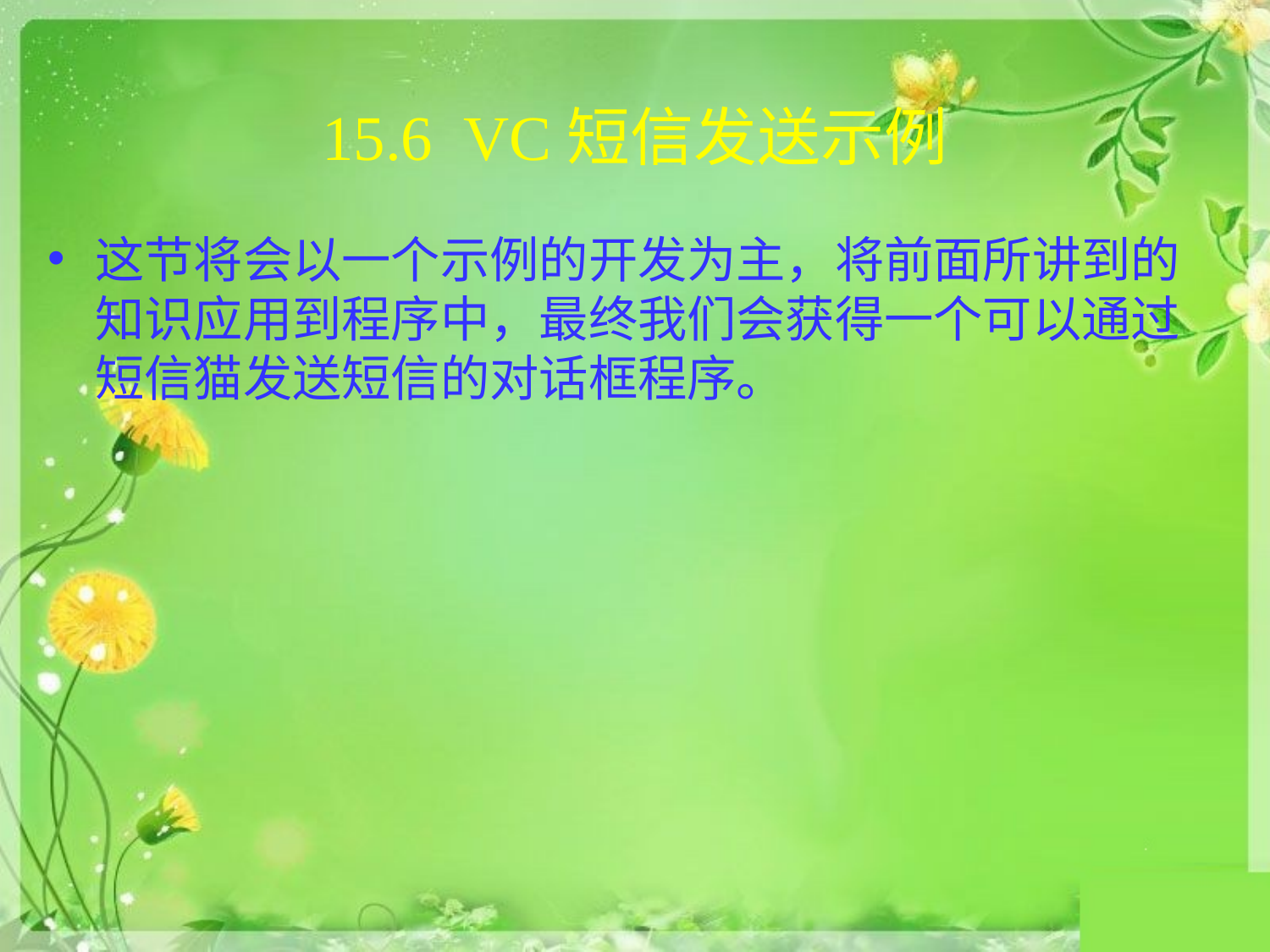

# 15.6  VC短信发送示例
这节将会以一个示例的开发为主，将前面所讲到的知识应用到程序中，最终我们会获得一个可以通过短信猫发送短信的对话框程序。